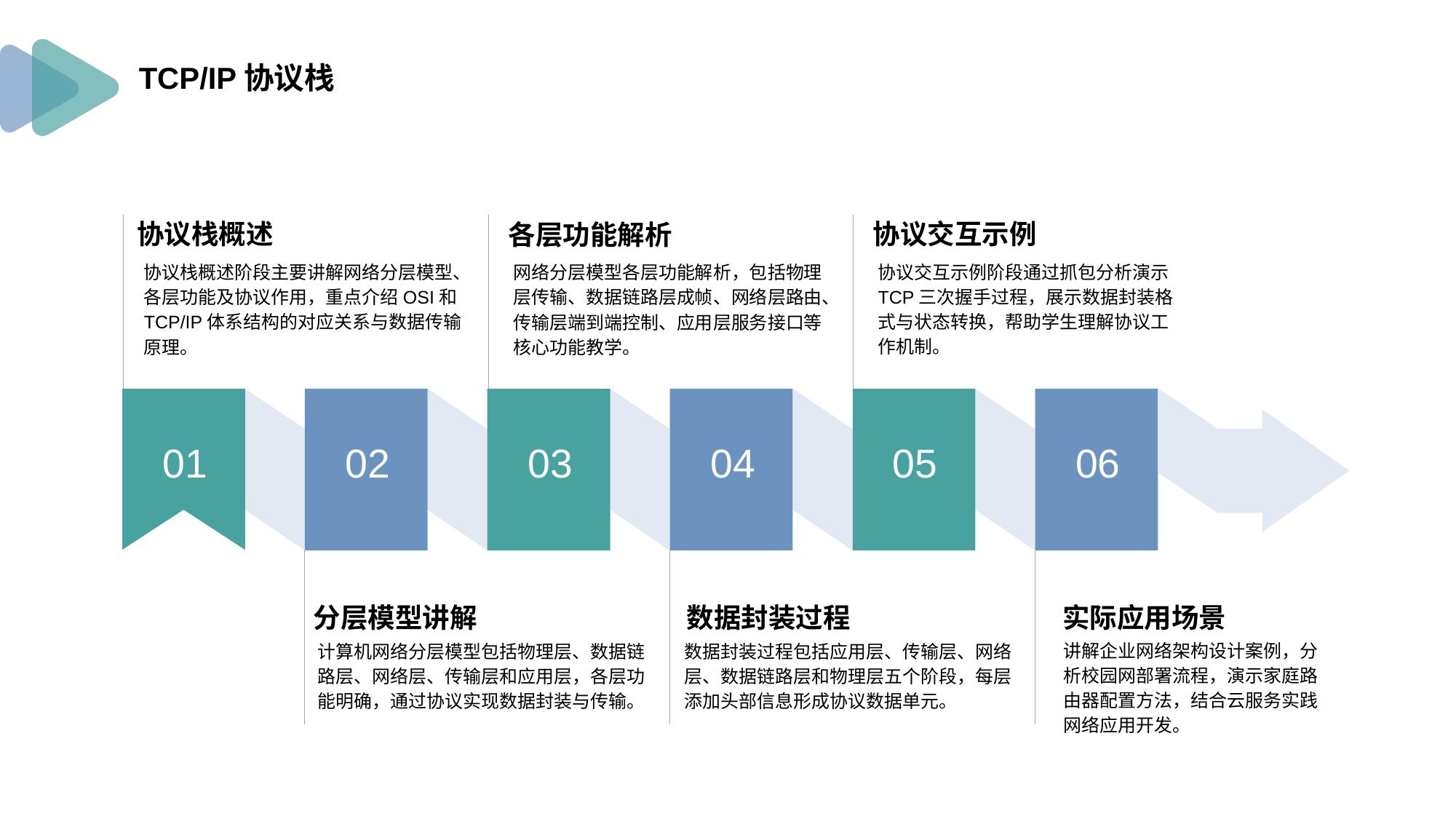

TCP/IP协议栈
协议交互示例
协议栈概述
各层功能解析
协议交互示例阶段通过抓包分析演示TCP三次握手过程，展示数据封装格式与状态转换，帮助学生理解协议工作机制。
协议栈概述阶段主要讲解网络分层模型、各层功能及协议作用，重点介绍OSI和TCP/IP体系结构的对应关系与数据传输原理。
网络分层模型各层功能解析，包括物理层传输、数据链路层成帧、网络层路由、传输层端到端控制、应用层服务接口等核心功能教学。

02
03
04
05
06
01
分层模型讲解
数据封装过程
实际应用场景
讲解企业网络架构设计案例，分析校园网部署流程，演示家庭路由器配置方法，结合云服务实践网络应用开发。
数据封装过程包括应用层、传输层、网络层、数据链路层和物理层五个阶段，每层添加头部信息形成协议数据单元。
计算机网络分层模型包括物理层、数据链路层、网络层、传输层和应用层，各层功能明确，通过协议实现数据封装与传输。